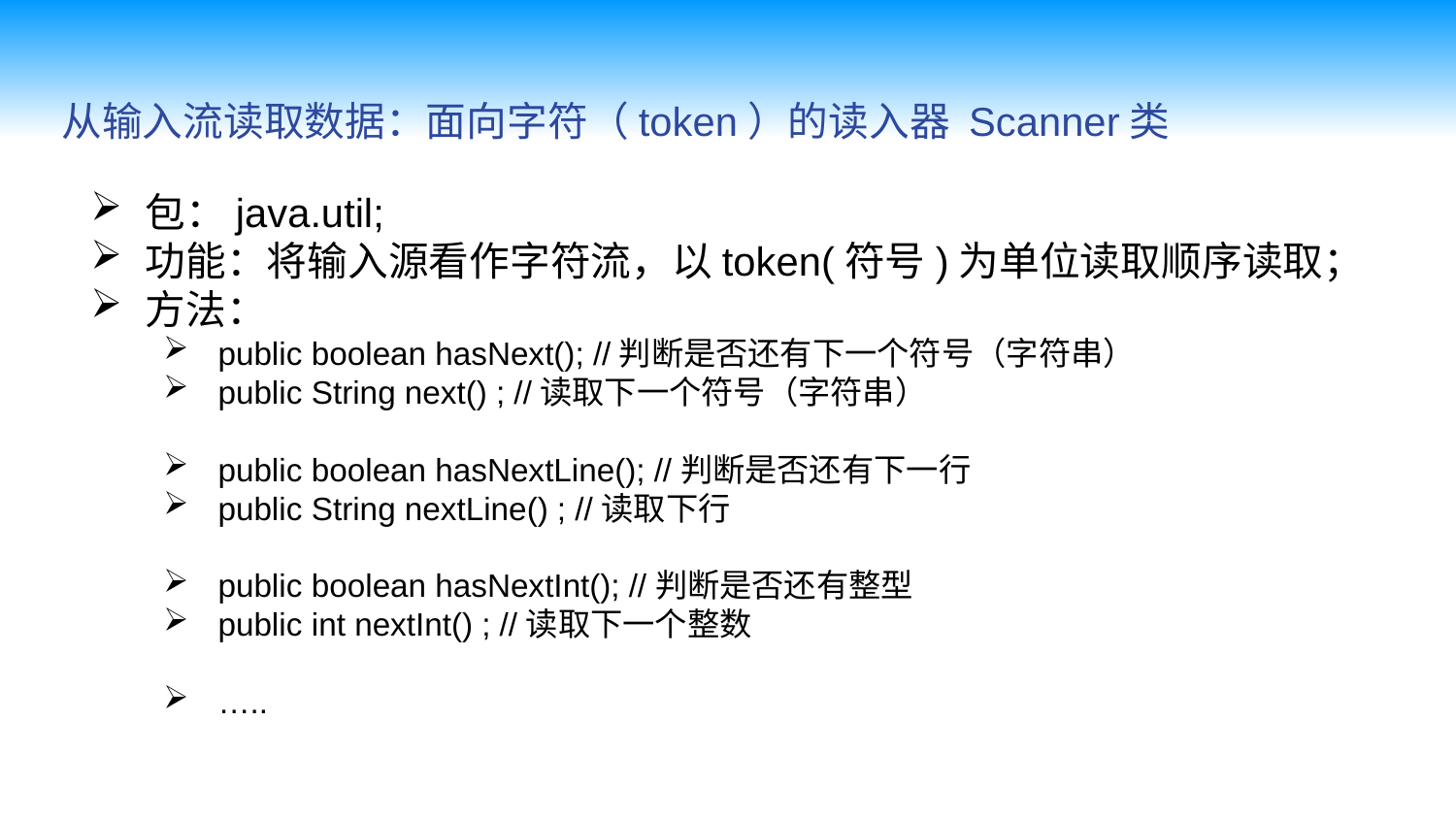

从输入流读取数据：面向字符（token）的读入器 Scanner类

包：java.util;
功能：将输入源看作字符流，以token(符号)为单位读取顺序读取；
方法：
public boolean hasNext(); //判断是否还有下一个符号（字符串）
public String next() ; //读取下一个符号（字符串）

public boolean hasNextLine(); //判断是否还有下一行
public String nextLine() ; //读取下行

public boolean hasNextInt(); //判断是否还有整型
public int nextInt() ; //读取下一个整数

…..